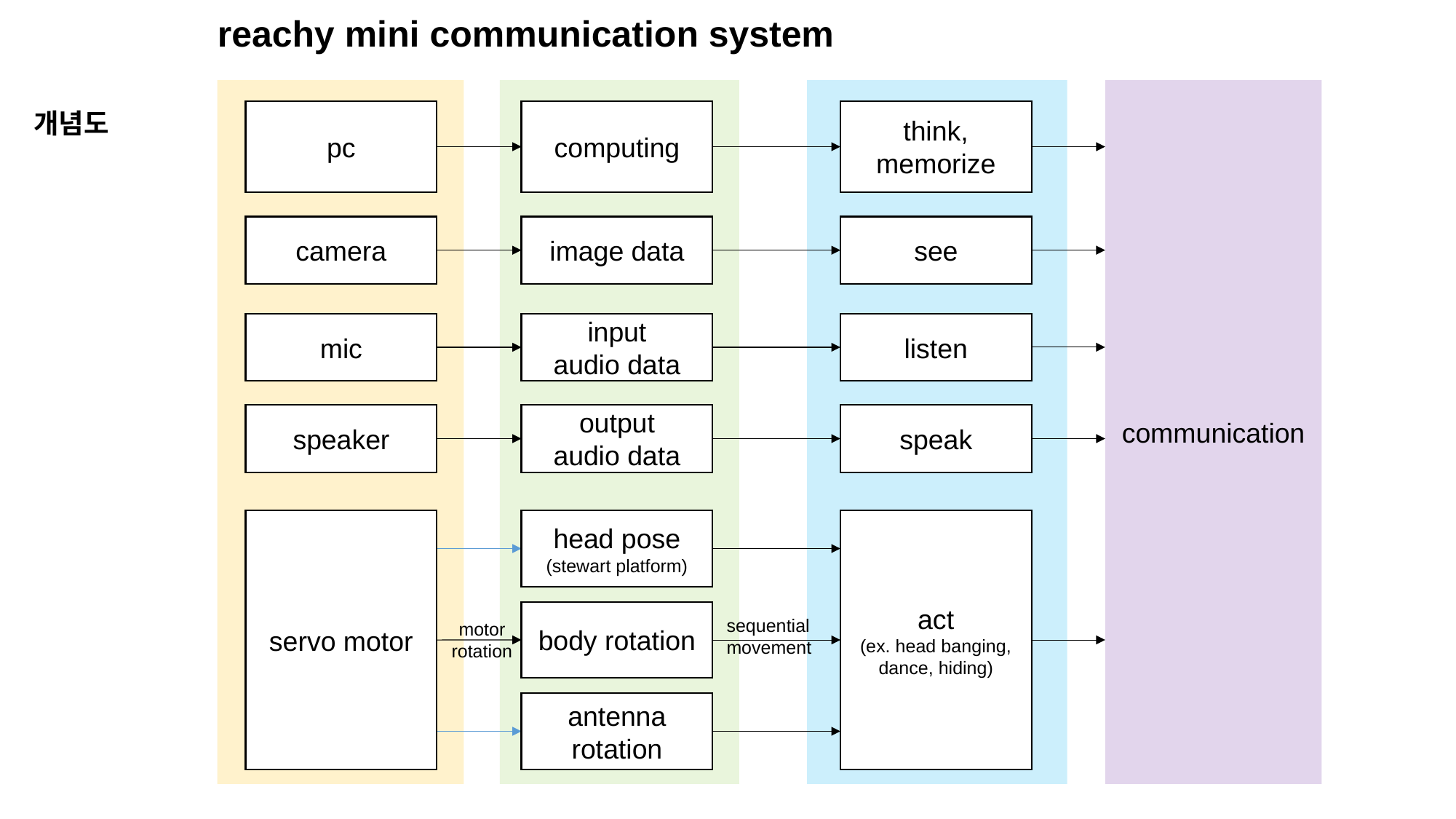

reachy mini communication system

communication
개념도
pc
computing
think,
memorize
camera
image data
see
mic
input
audio data
listen
speaker
output
audio data
speak
servo motor
head pose
(stewart platform)
act
(ex. head banging, dance, hiding)
body rotation
sequential
movement
motor
rotation
antenna rotation